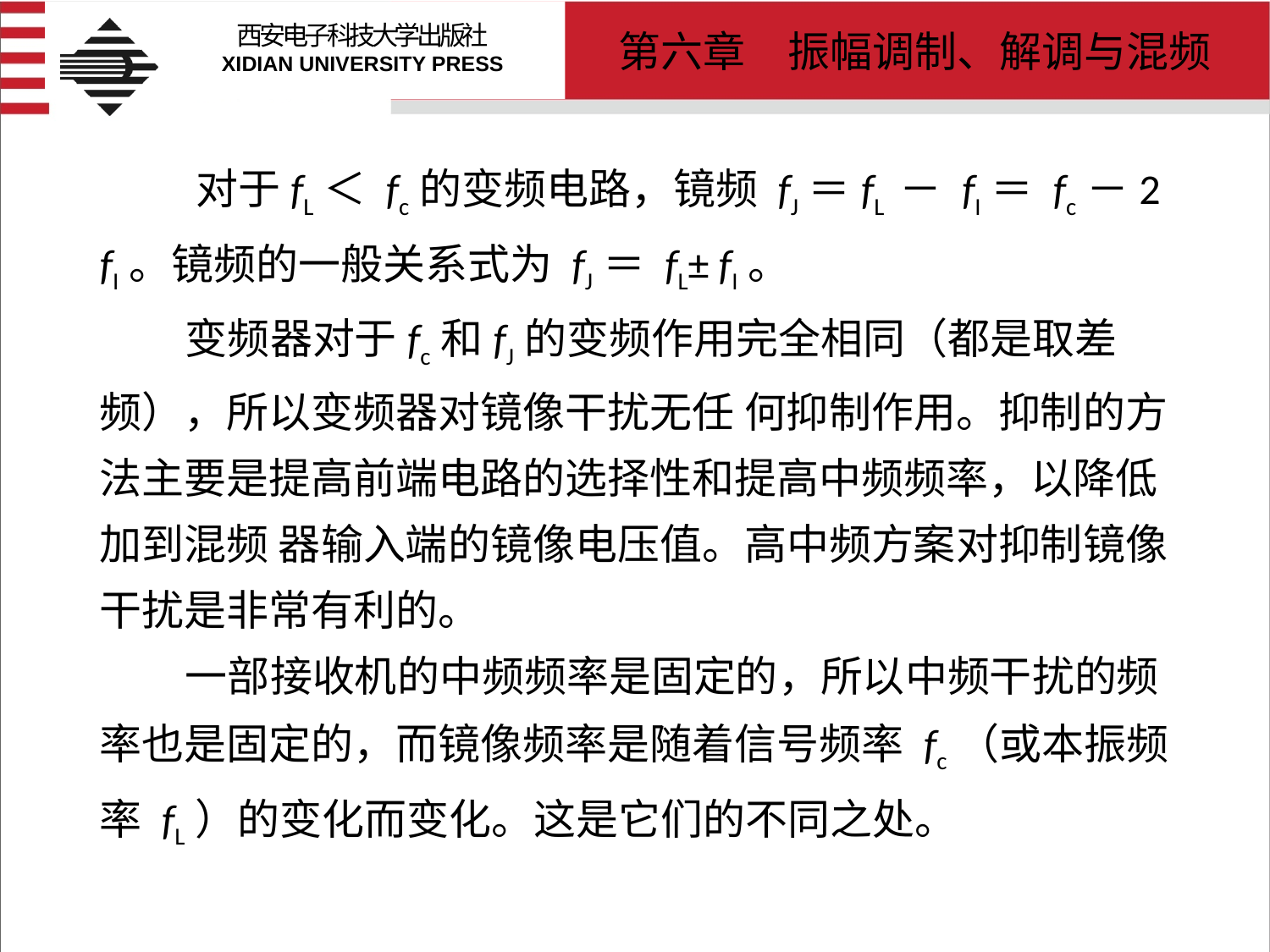

# 对于fL＜ fc的变频电路，镜频 fJ＝fL － fI＝ fc－2 fI。镜频的一般关系式为 fJ＝ fL± fI。 变频器对于fc和fJ的变频作用完全相同（都是取差频），所以变频器对镜像干扰无任 何抑制作用。抑制的方法主要是提高前端电路的选择性和提高中频频率，以降低加到混频 器输入端的镜像电压值。高中频方案对抑制镜像干扰是非常有利的。 一部接收机的中频频率是固定的，所以中频干扰的频率也是固定的，而镜像频率是随着信号频率 fc（或本振频率 fL）的变化而变化。这是它们的不同之处。